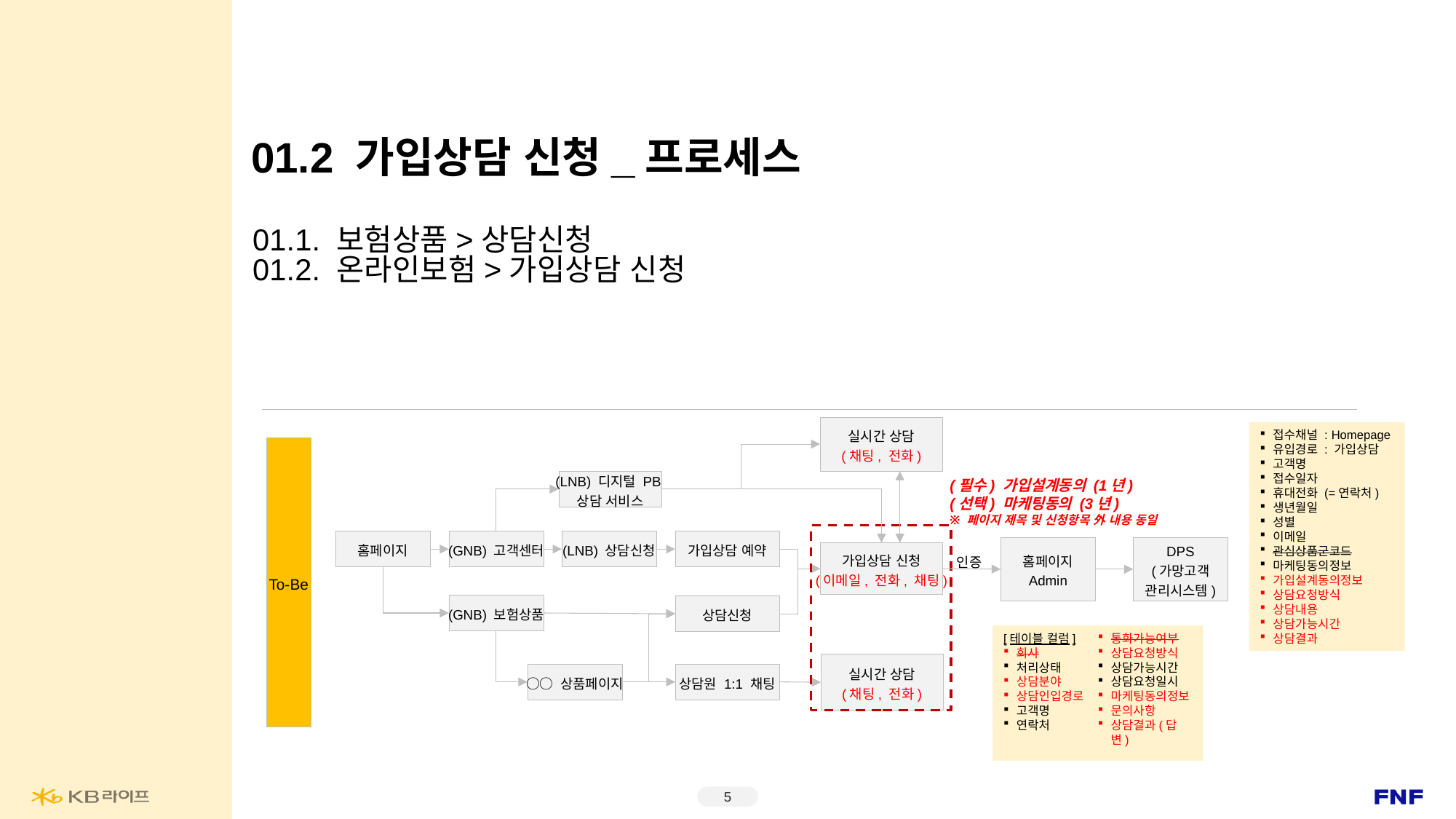

01.2 가입상담 신청_프로세스
01.1. 보험상품>상담신청
01.2. 온라인보험>가입상담 신청
실시간 상담
(채팅, 전화)
접수채널 : Homepage
유입경로 : 가입상담
고객명
접수일자
휴대전화 (=연락처)
생년월일
성별
이메일
관심상품군코드
마케팅동의정보
가입설계동의정보
상담요청방식
상담내용
상담가능시간
상담결과
To-Be
(필수) 가입설계동의 (1년)
(선택) 마케팅동의 (3년)
※ 페이지 제목 및 신청항목 外 내용 동일
(LNB) 디지털 PB
상담 서비스

홈페이지
(GNB) 고객센터
(LNB) 상담신청
가입상담 예약
홈페이지
Admin
DPS
(가망고객
관리시스템)
가입상담 신청
(이메일, 전화, 채팅)
인증
(GNB) 보험상품
상담신청
[테이블 컬럼]
회사
처리상태
상담분야
상담인입경로
고객명
연락처

통화가능여부
상담요청방식
상담가능시간
상담요청일시
마케팅동의정보
문의사항
상담결과(답변)
실시간 상담
(채팅, 전화)
○○ 상품페이지
상담원 1:1 채팅